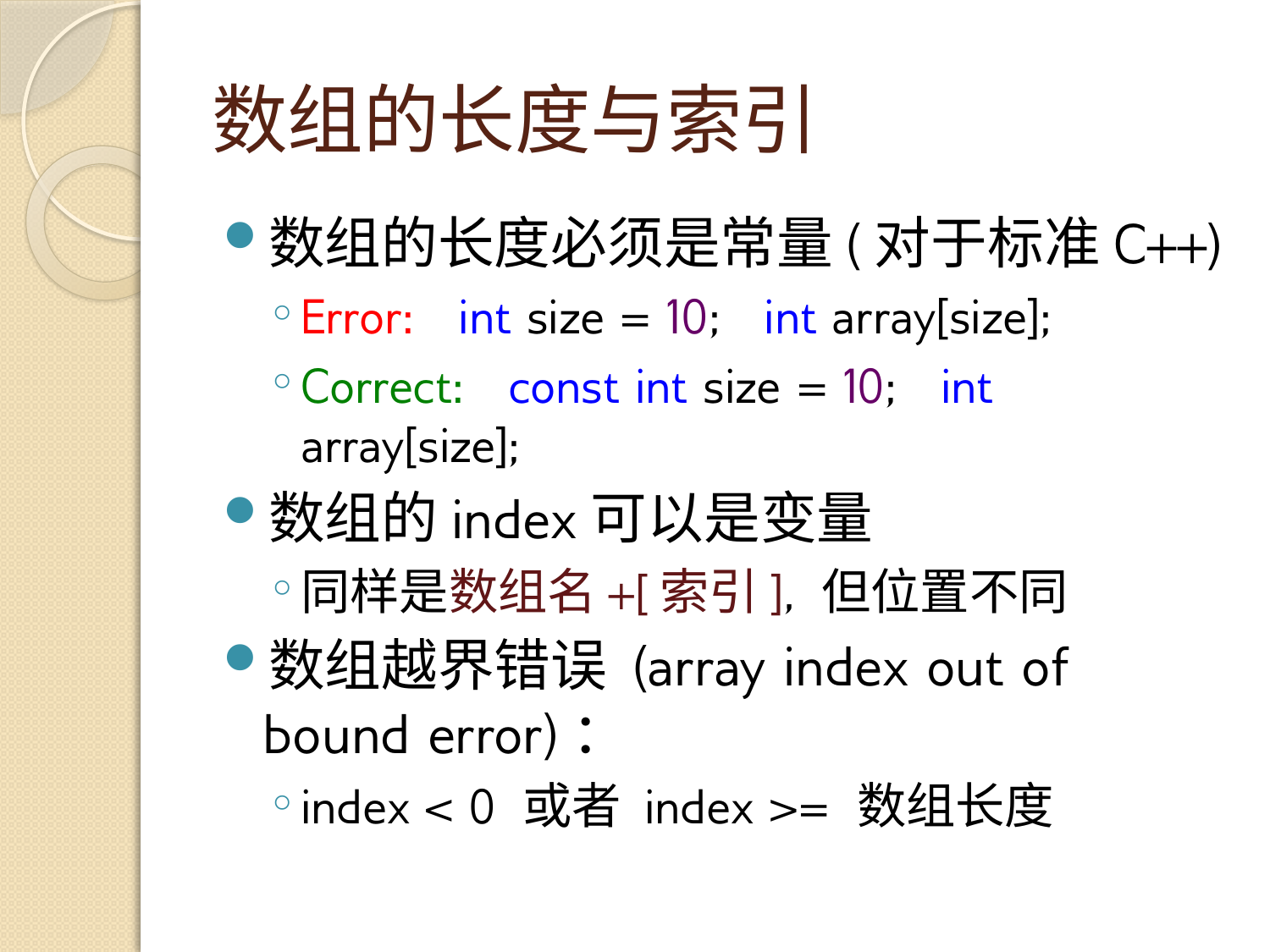

# 数组的长度与索引
数组的长度必须是常量(对于标准C++)
Error:   int size = 10;   int array[size];
Correct:   const int size = 10;   int array[size];
数组的index可以是变量
同样是数组名+[索引], 但位置不同
数组越界错误 (array index out of bound error)：
index < 0 或者 index >= 数组长度